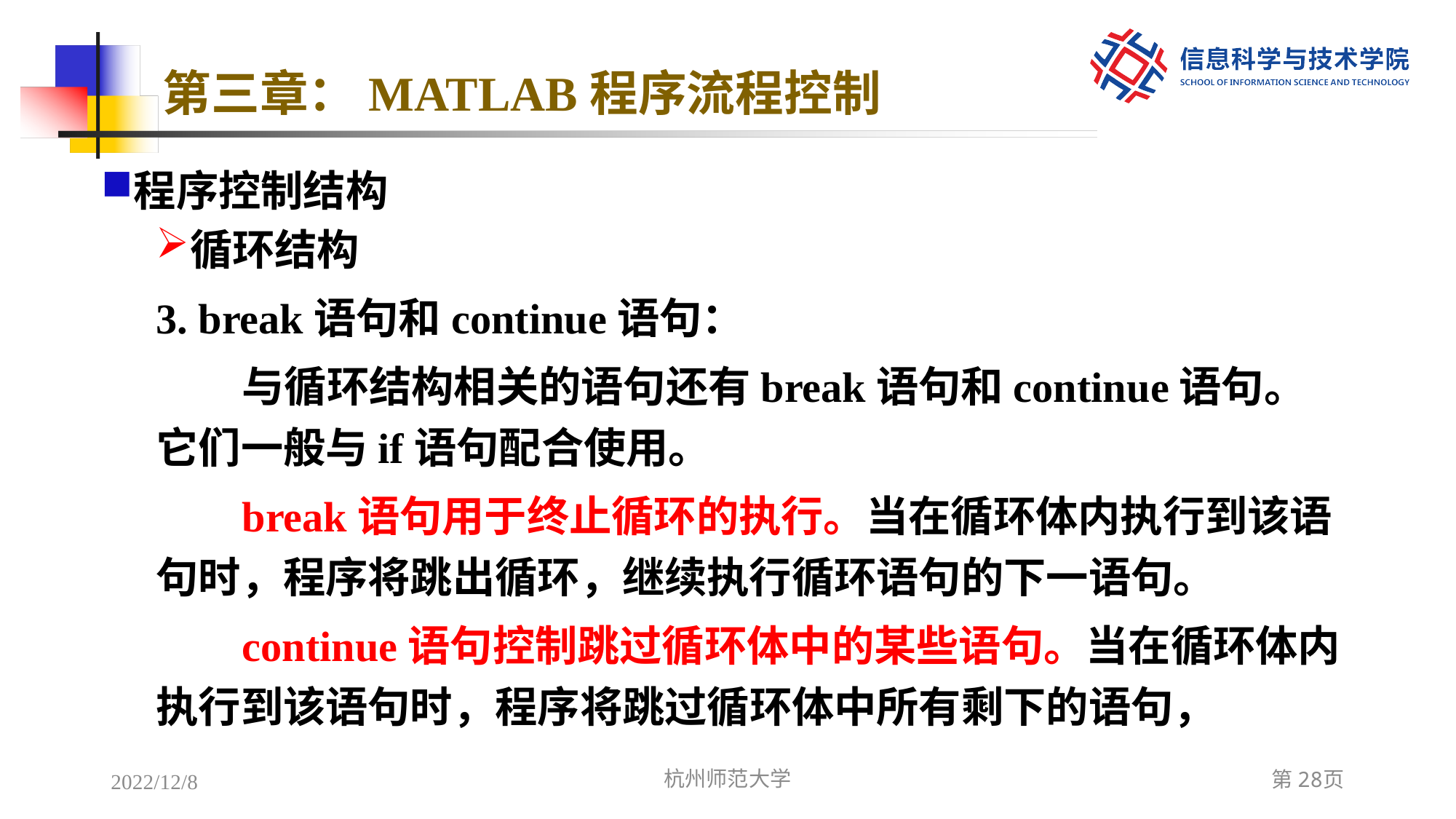

# 第三章：MATLAB程序流程控制
程序控制结构
循环结构
3. break语句和continue语句：
与循环结构相关的语句还有break语句和continue语句。它们一般与if语句配合使用。
break语句用于终止循环的执行。当在循环体内执行到该语句时，程序将跳出循环，继续执行循环语句的下一语句。
continue语句控制跳过循环体中的某些语句。当在循环体内执行到该语句时，程序将跳过循环体中所有剩下的语句，

2022/12/8
杭州师范大学
第28页